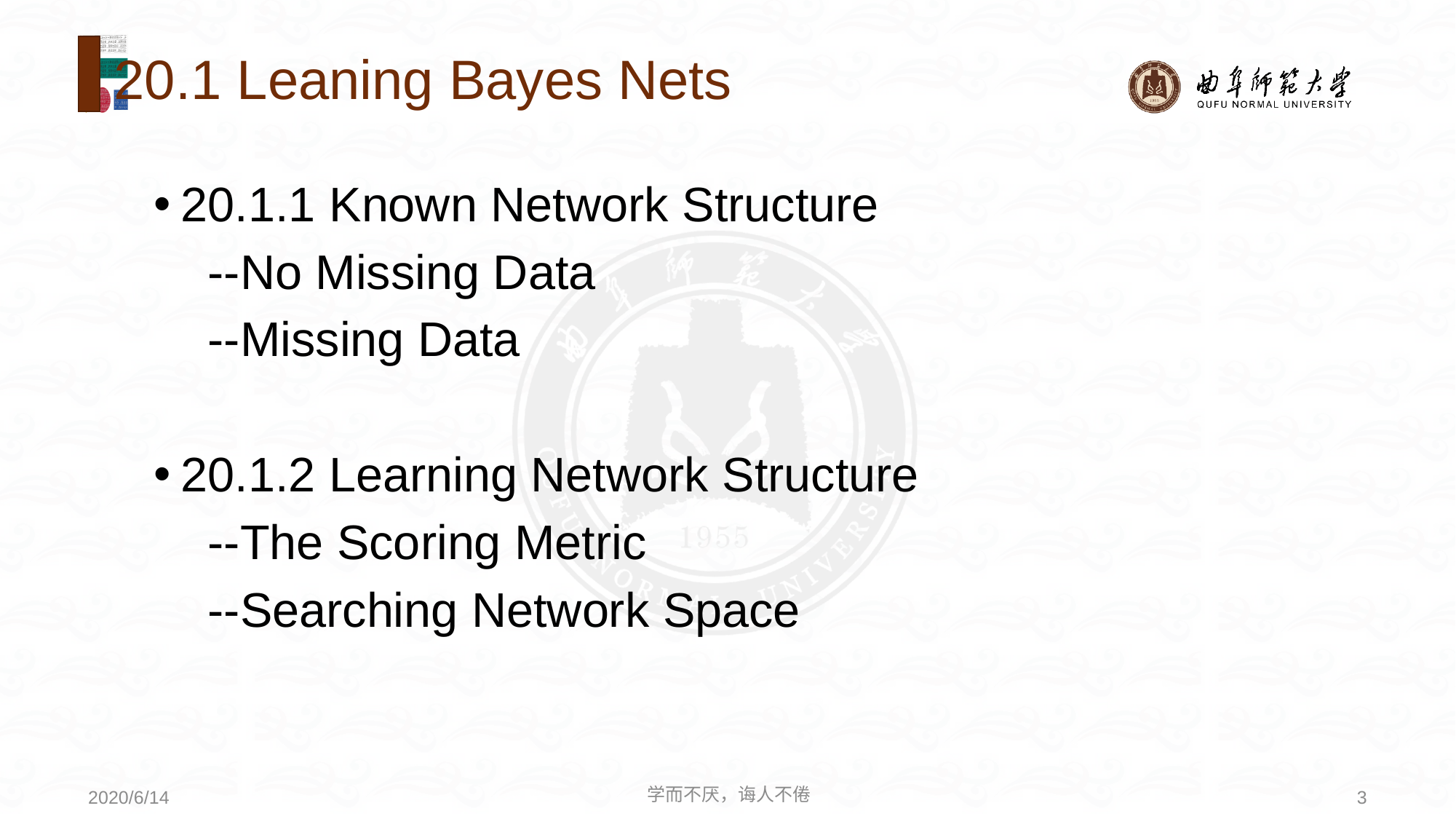

# 20.1 Leaning Bayes Nets
20.1.1 Known Network Structure
    --No Missing Data
    --Missing Data

20.1.2 Learning Network Structure
    --The Scoring Metric
    --Searching Network Space

学而不厌，诲人不倦
3
2020/6/14